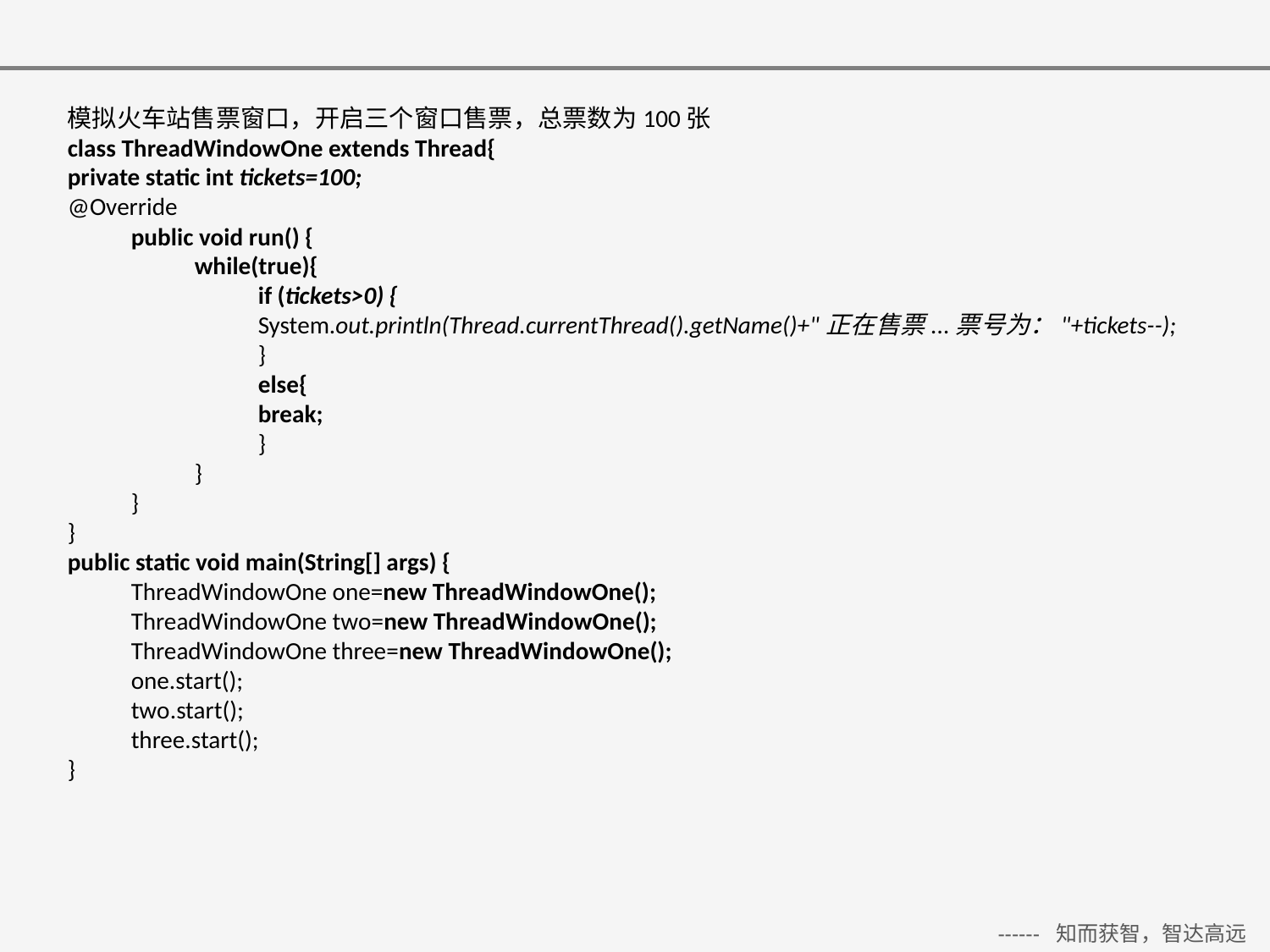

模拟火车站售票窗口，开启三个窗口售票，总票数为100张
class ThreadWindowOne extends Thread{
private static int tickets=100;
@Override
public void run() {
while(true){
if (tickets>0) {
System.out.println(Thread.currentThread().getName()+"正在售票...票号为："+tickets--);
}
else{
break;
}
}
}
}
public static void main(String[] args) {
ThreadWindowOne one=new ThreadWindowOne();
ThreadWindowOne two=new ThreadWindowOne();
ThreadWindowOne three=new ThreadWindowOne();
one.start();
two.start();
three.start();
}